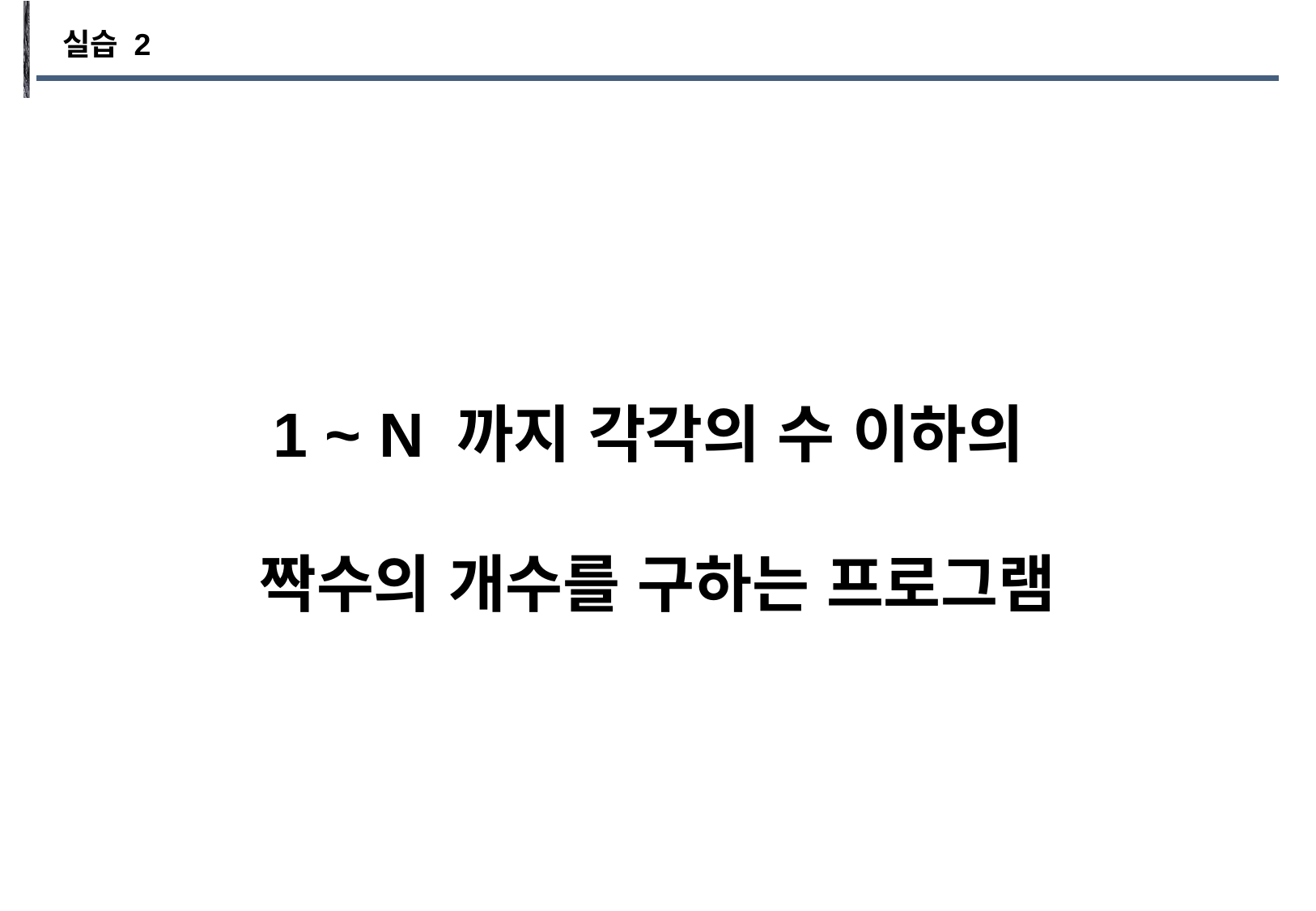

실습 2

1 ~ N 까지 각각의 수 이하의
짝수의 개수를 구하는 프로그램